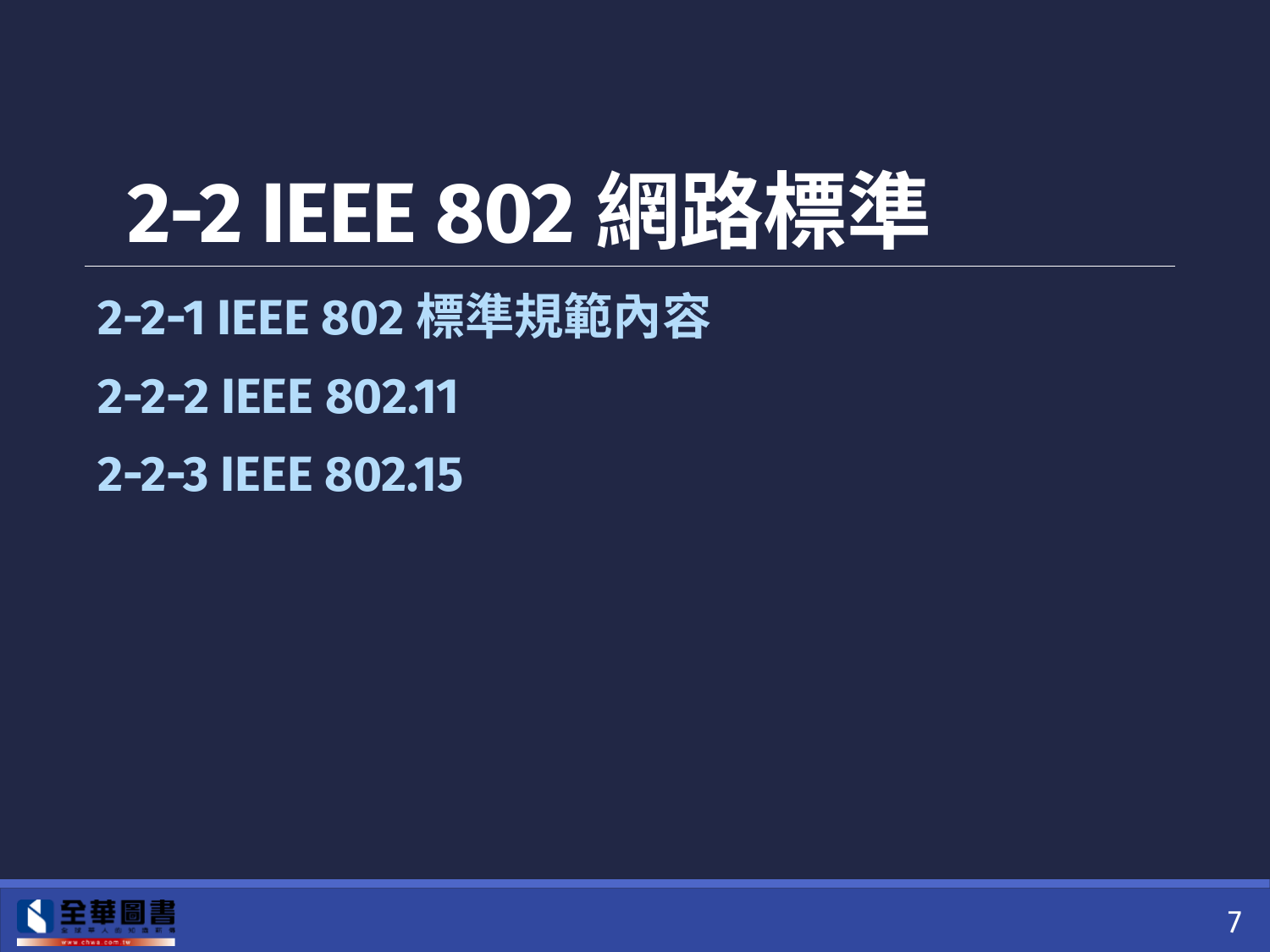

# 2-2 IEEE 802網路標準
2-2-1 IEEE 802標準規範內容
2-2-2 IEEE 802.11
2-2-3 IEEE 802.15
7